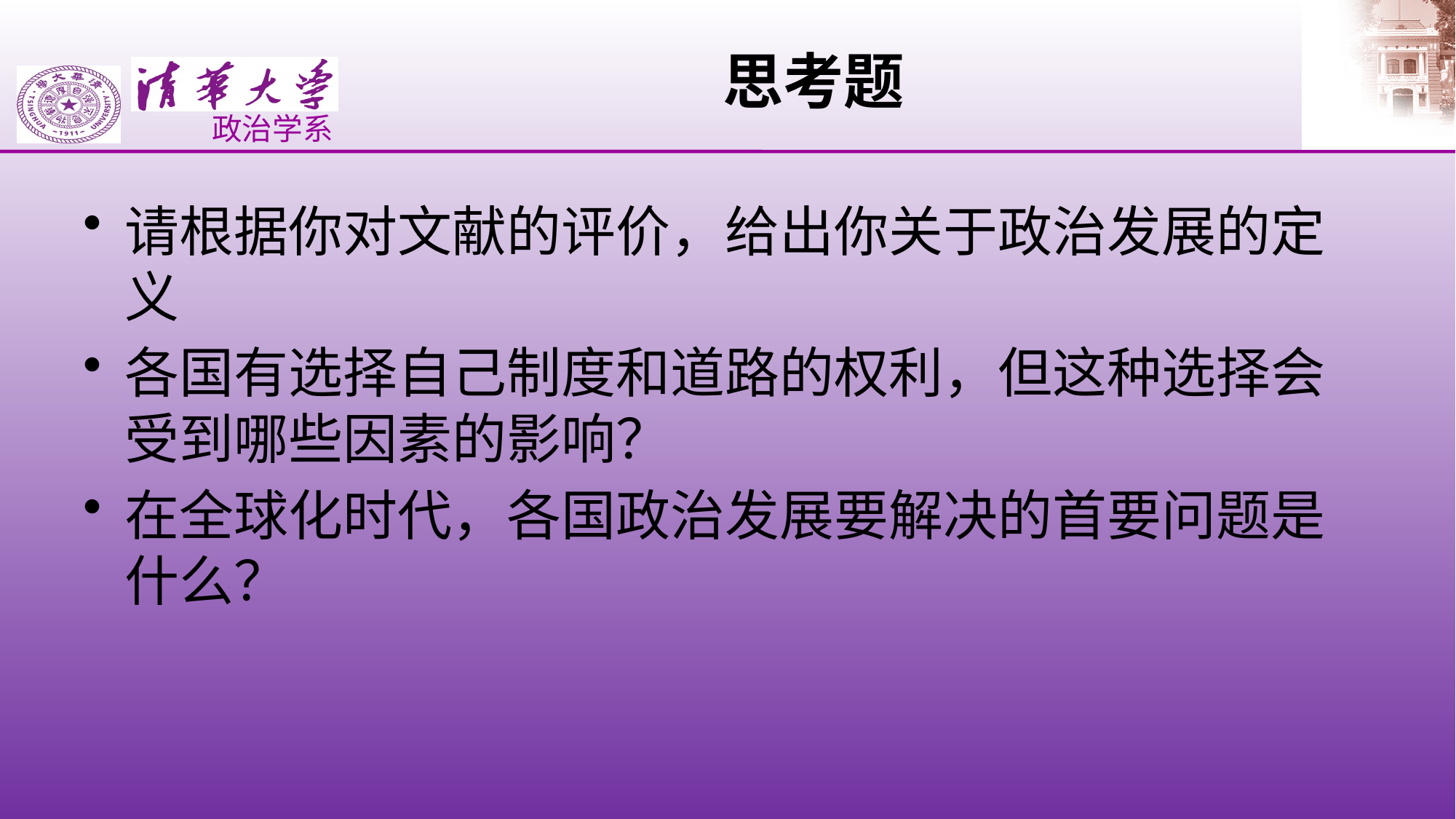

# 思考题
请根据你对文献的评价，给出你关于政治发展的定义
各国有选择自己制度和道路的权利，但这种选择会受到哪些因素的影响？
在全球化时代，各国政治发展要解决的首要问题是什么？